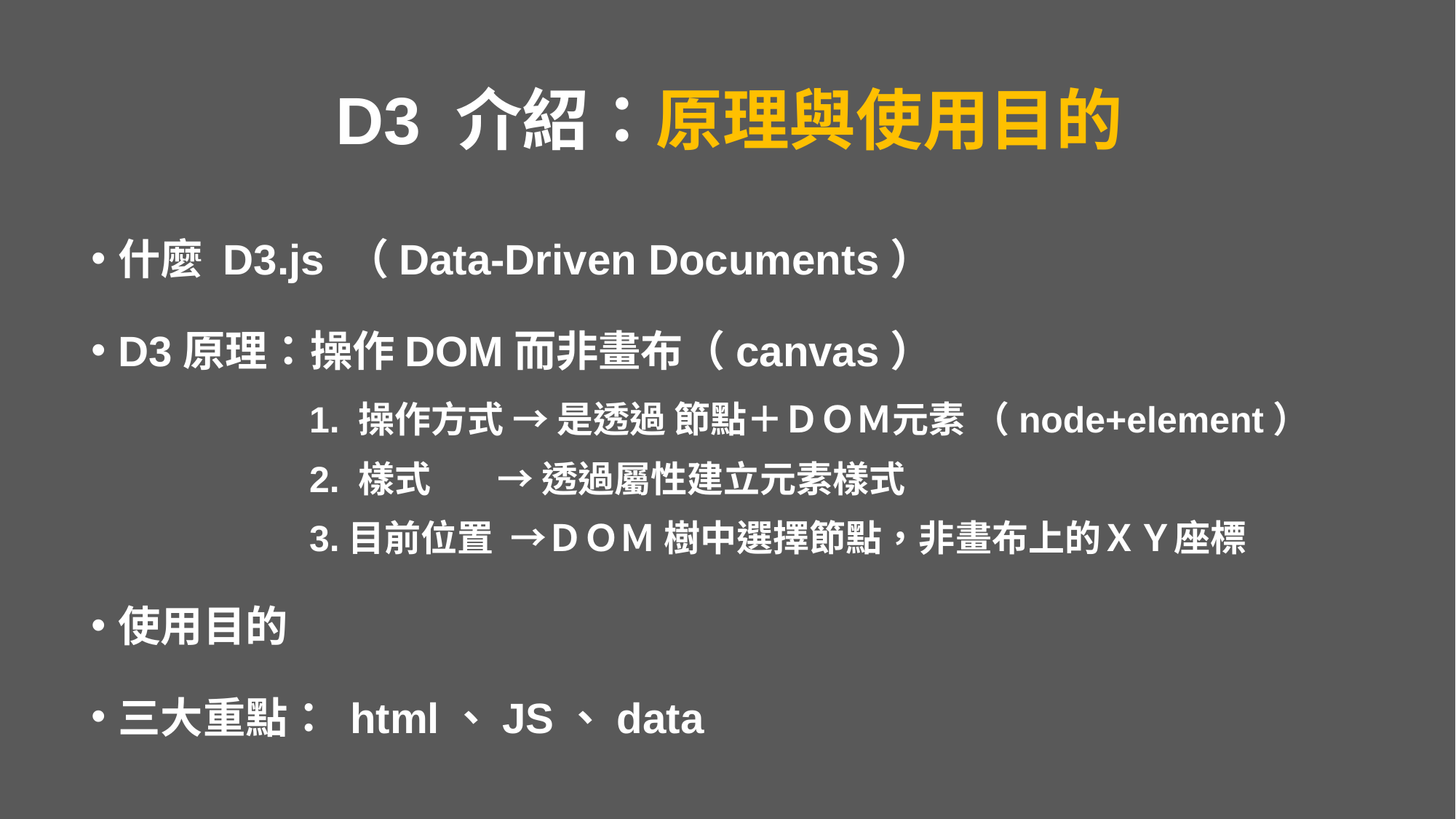

# D3 介紹：原理與使用目的
什麼 D3.js （Data-Driven Documents）
D3原理：操作DOM而非畫布（canvas）
		1. 操作方式 → 是透過 節點＋ＤＯＭ元素 （node+element）
		2. 樣式        → 透過屬性建立元素樣式
		3.目前位置  →ＤＯＭ 樹中選擇節點，非畫布上的ＸＹ座標
使用目的
三大重點： html、JS、data